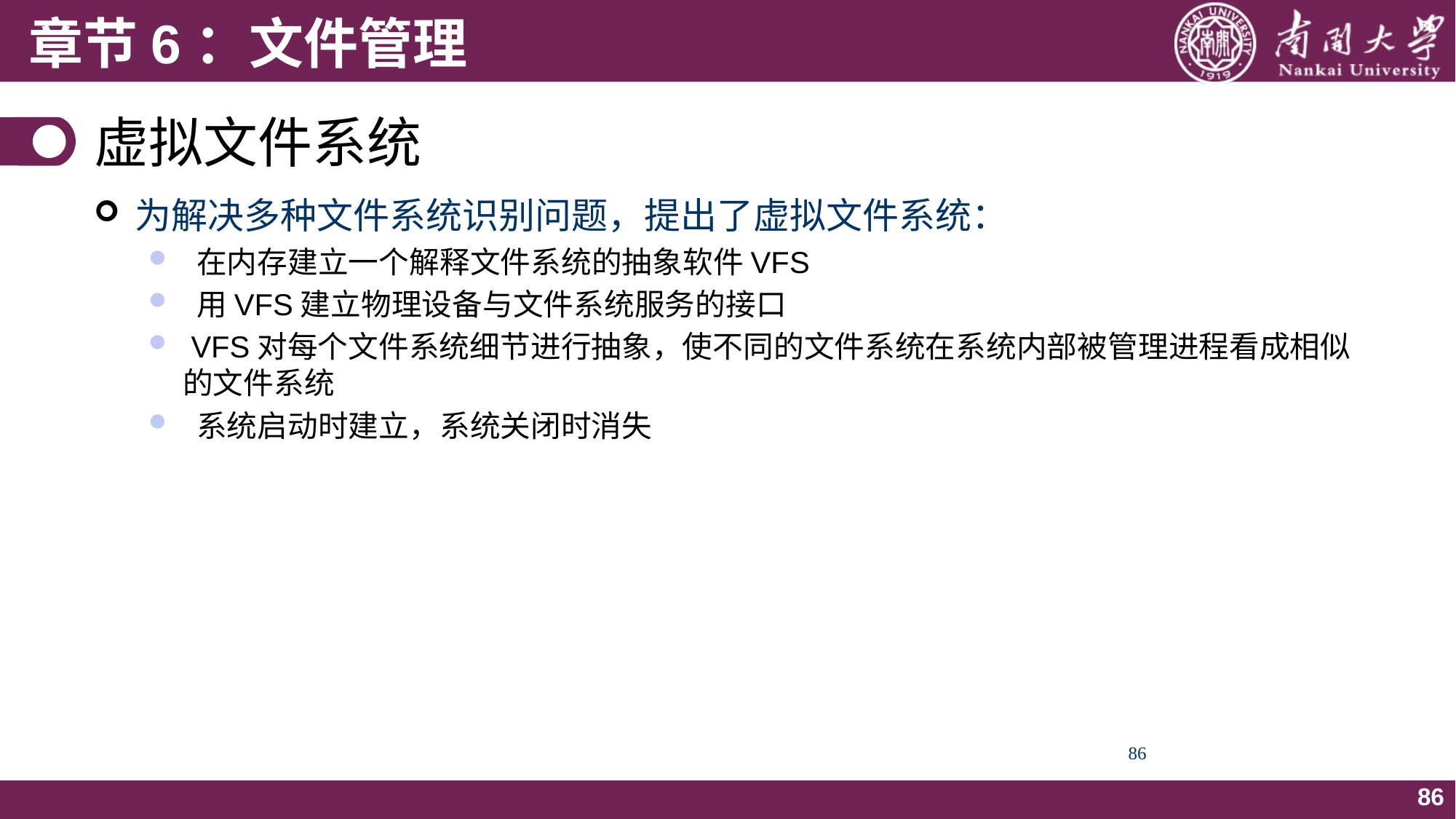

# 虚拟文件系统
为解决多种文件系统识别问题，提出了虚拟文件系统：
 在内存建立一个解释文件系统的抽象软件VFS
 用VFS建立物理设备与文件系统服务的接口
 VFS对每个文件系统细节进行抽象，使不同的文件系统在系统内部被管理进程看成相似的文件系统
 系统启动时建立，系统关闭时消失
86
86